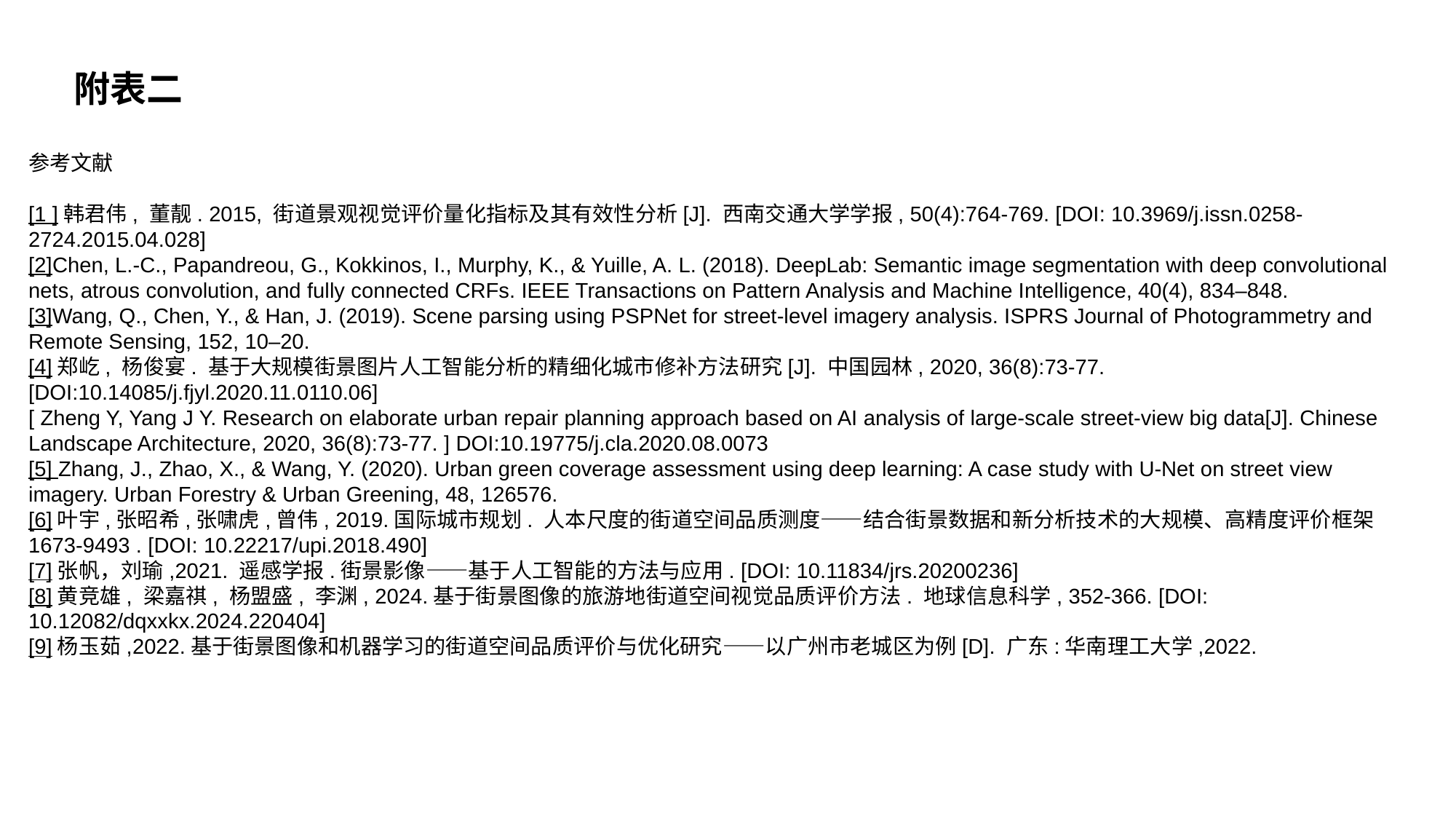

附表二
参考文献

[1 ]韩君伟, 董靓. 2015, 街道景观视觉评价量化指标及其有效性分析[J]. 西南交通大学学报, 50(4):764-769. [DOI: 10.3969/j.issn.0258-2724.2015.04.028]
[2]Chen, L.-C., Papandreou, G., Kokkinos, I., Murphy, K., & Yuille, A. L. (2018). DeepLab: Semantic image segmentation with deep convolutional nets, atrous convolution, and fully connected CRFs. IEEE Transactions on Pattern Analysis and Machine Intelligence, 40(4), 834–848.
[3]Wang, Q., Chen, Y., & Han, J. (2019). Scene parsing using PSPNet for street-level imagery analysis. ISPRS Journal of Photogrammetry and Remote Sensing, 152, 10–20.
[4]郑屹, 杨俊宴. 基于大规模街景图片人工智能分析的精细化城市修补方法研究[J]. 中国园林, 2020, 36(8):73-77. [DOI:10.14085/j.fjyl.2020.11.0110.06]
[ Zheng Y, Yang J Y. Research on elaborate urban repair planning approach based on AI analysis of large-scale street-view big data[J]. Chinese Landscape Architecture, 2020, 36(8):73-77. ] DOI:10.19775/j.cla.2020.08.0073
[5] Zhang, J., Zhao, X., & Wang, Y. (2020). Urban green coverage assessment using deep learning: A case study with U-Net on street view imagery. Urban Forestry & Urban Greening, 48, 126576.
[6]叶宇,张昭希,张啸虎,曾伟, 2019.国际城市规划. 人本尺度的街道空间品质测度——结合街景数据和新分析技术的大规模、高精度评价框架1673-9493 . [DOI: 10.22217/upi.2018.490]
[7]张帆，刘瑜,2021. 遥感学报.街景影像——基于人工智能的方法与应用. [DOI: 10.11834/jrs.20200236]
[8]黄竞雄, 梁嘉祺, 杨盟盛, 李渊, 2024.基于街景图像的旅游地街道空间视觉品质评价方法. 地球信息科学, 352-366. [DOI: 10.12082/dqxxkx.2024.220404]
[9]杨玉茹,2022.基于街景图像和机器学习的街道空间品质评价与优化研究——以广州市老城区为例[D]. 广东:华南理工大学,2022.